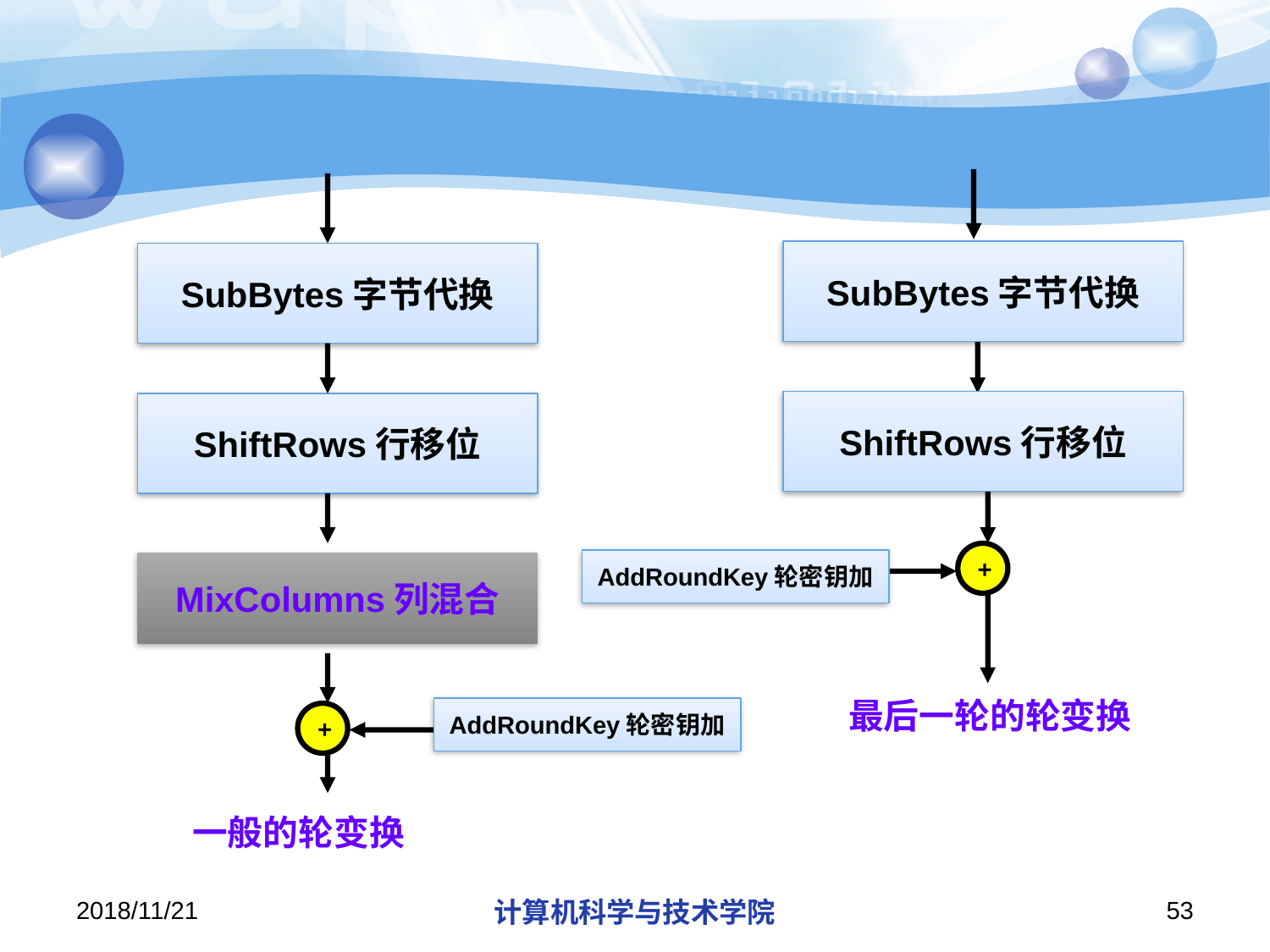

#

SubBytes字节代换
SubBytes字节代换

ShiftRows行移位
ShiftRows行移位

+
AddRoundKey轮密钥加
MixColumns列混合

最后一轮的轮变换
AddRoundKey轮密钥加
+

一般的轮变换
2018/11/21
计算机科学与技术学院
53